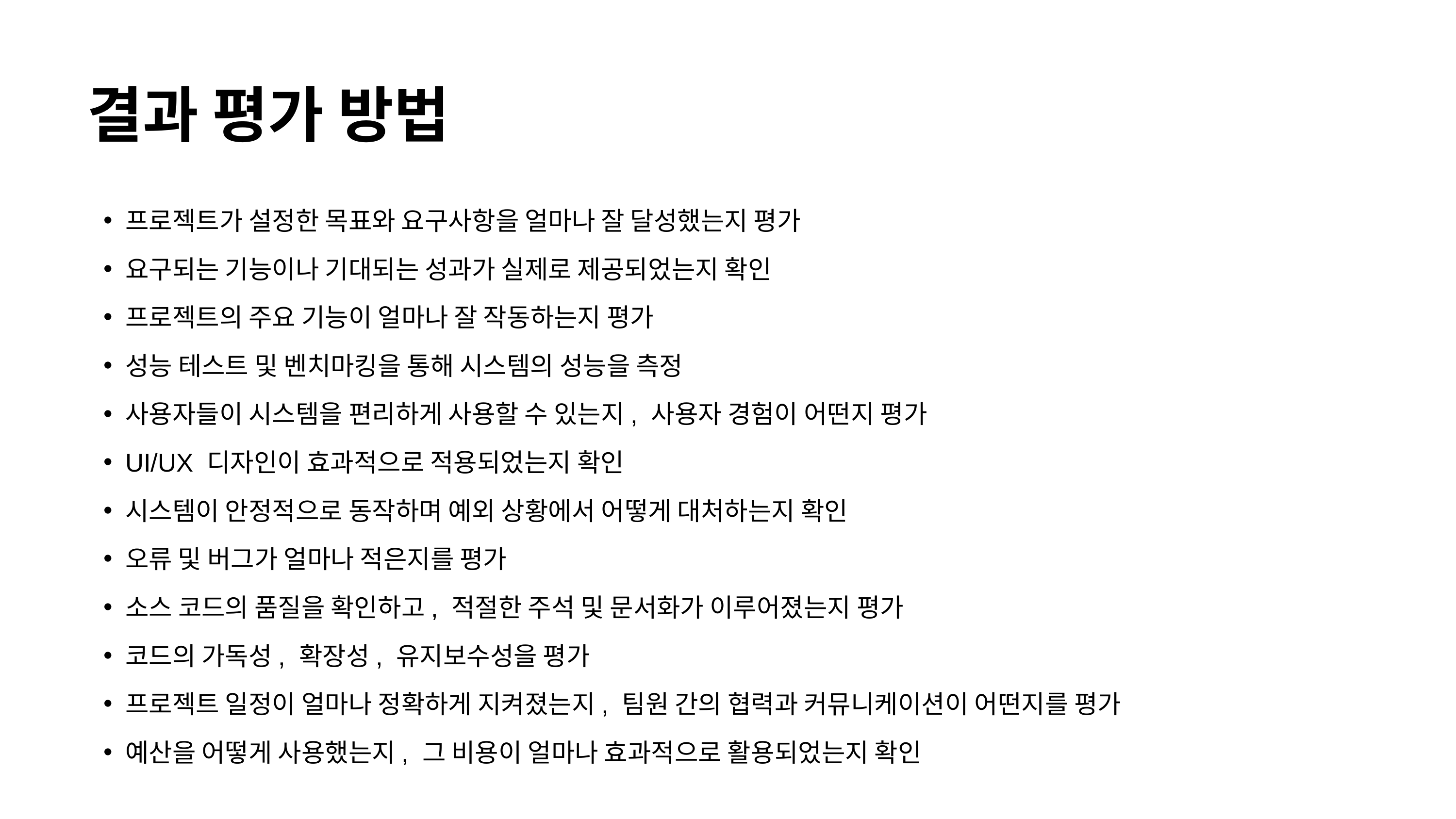

결과 평가 방법
프로젝트가 설정한 목표와 요구사항을 얼마나 잘 달성했는지 평가
요구되는 기능이나 기대되는 성과가 실제로 제공되었는지 확인
프로젝트의 주요 기능이 얼마나 잘 작동하는지 평가
성능 테스트 및 벤치마킹을 통해 시스템의 성능을 측정
사용자들이 시스템을 편리하게 사용할 수 있는지, 사용자 경험이 어떤지 평가
UI/UX 디자인이 효과적으로 적용되었는지 확인
시스템이 안정적으로 동작하며 예외 상황에서 어떻게 대처하는지 확인
오류 및 버그가 얼마나 적은지를 평가
소스 코드의 품질을 확인하고, 적절한 주석 및 문서화가 이루어졌는지 평가
코드의 가독성, 확장성, 유지보수성을 평가
프로젝트 일정이 얼마나 정확하게 지켜졌는지, 팀원 간의 협력과 커뮤니케이션이 어떤지를 평가
예산을 어떻게 사용했는지, 그 비용이 얼마나 효과적으로 활용되었는지 확인